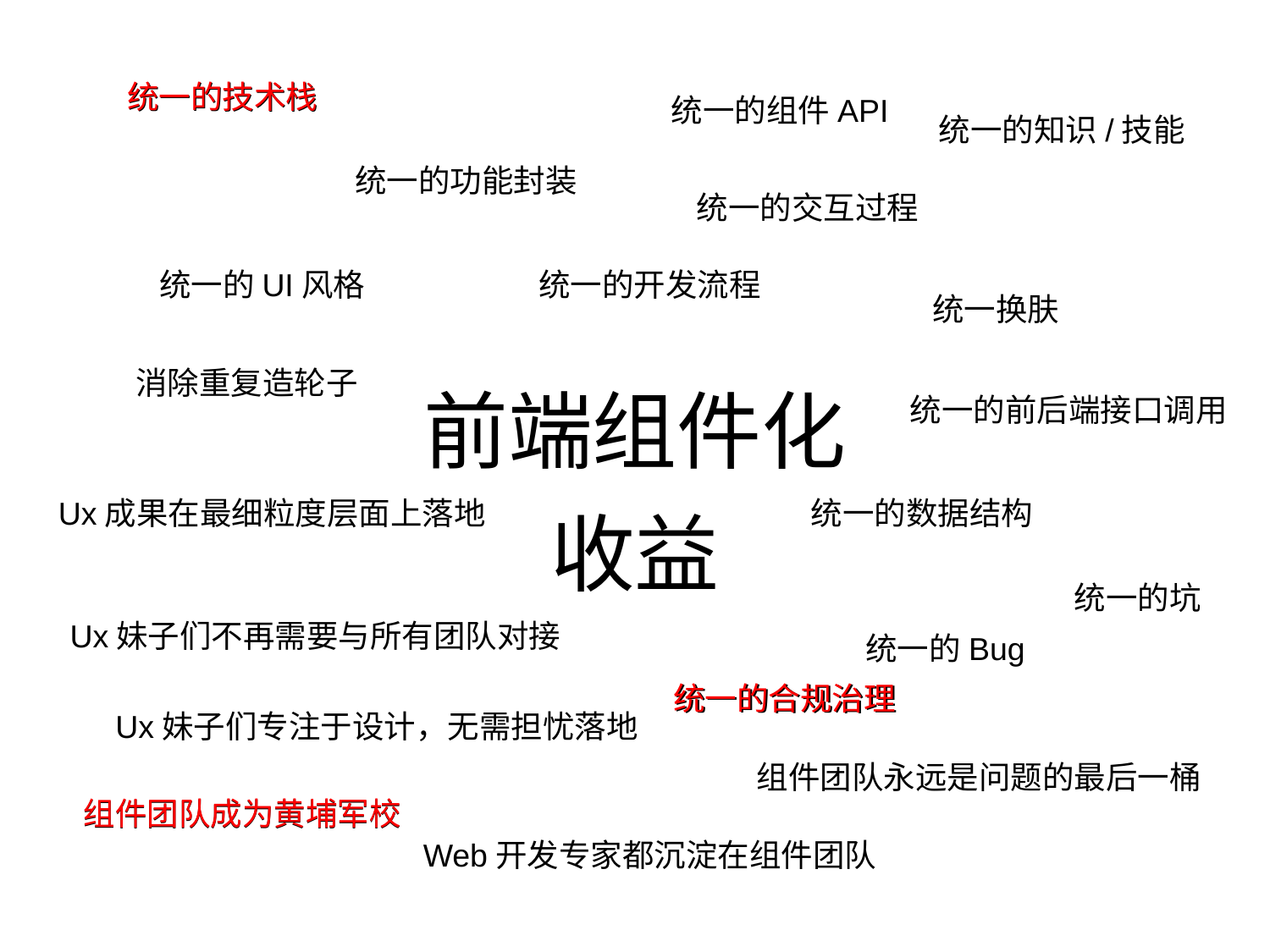

统一的技术栈
统一的技术栈
统一的组件API
统一的知识/技能
统一的功能封装
统一的交互过程
统一的UI风格
统一的开发流程
统一换肤
前端组件化
消除重复造轮子
统一的前后端接口调用
收益
Ux成果在最细粒度层面上落地
统一的数据结构
统一的坑
Ux妹子们不再需要与所有团队对接
统一的Bug
统一的合规治理
统一的合规治理
Ux妹子们专注于设计，无需担忧落地
组件团队永远是问题的最后一桶
组件团队成为黄埔军校
组件团队成为黄埔军校
Web开发专家都沉淀在组件团队